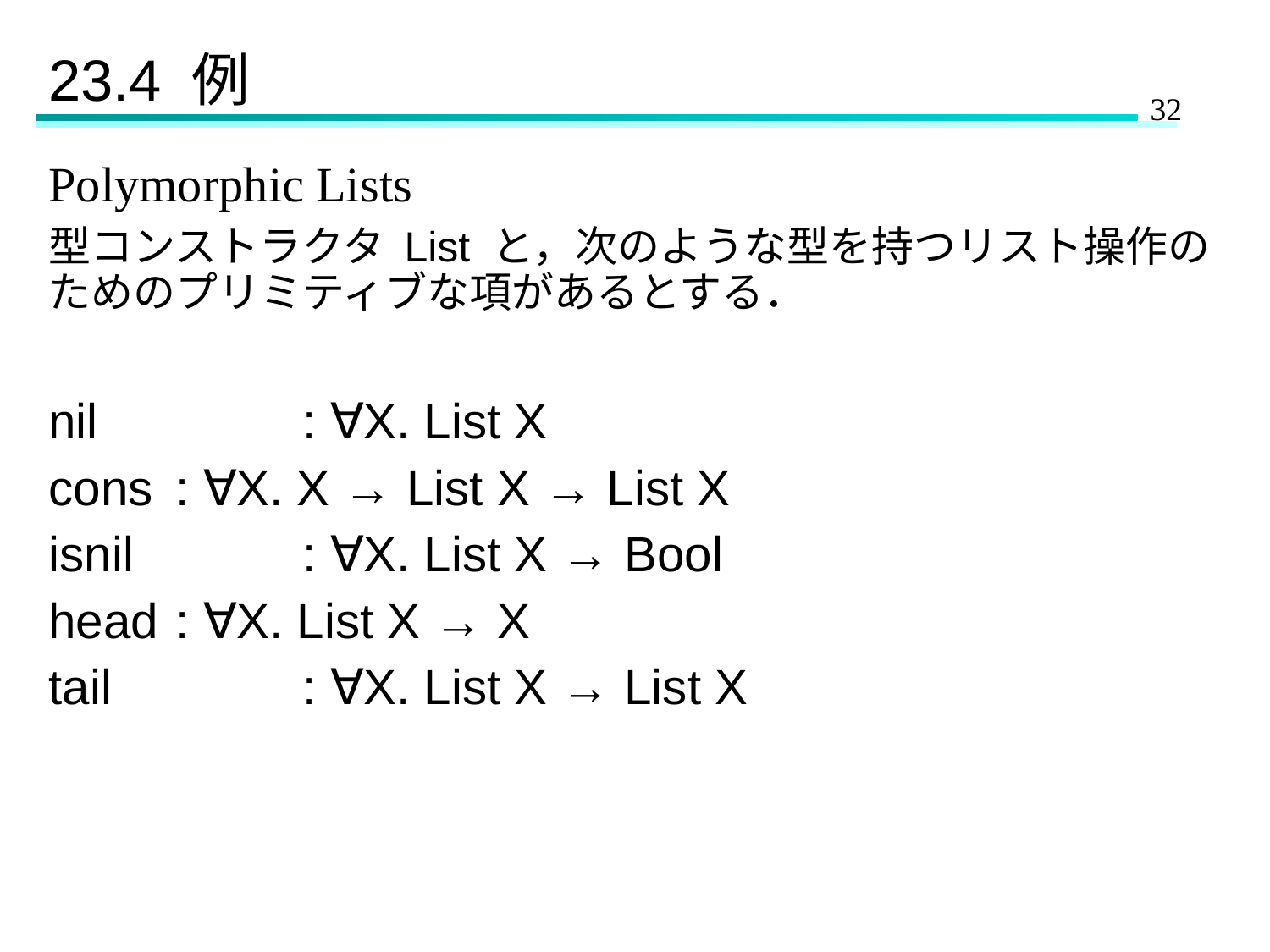

# 23.4 例
Polymorphic Lists
型コンストラクタ List と，次のような型を持つリスト操作のためのプリミティブな項があるとする．

nil 		: ∀X. List X
cons 	: ∀X. X → List X → List X
isnil		: ∀X. List X → Bool
head	: ∀X. List X → X
tail 		: ∀X. List X → List X